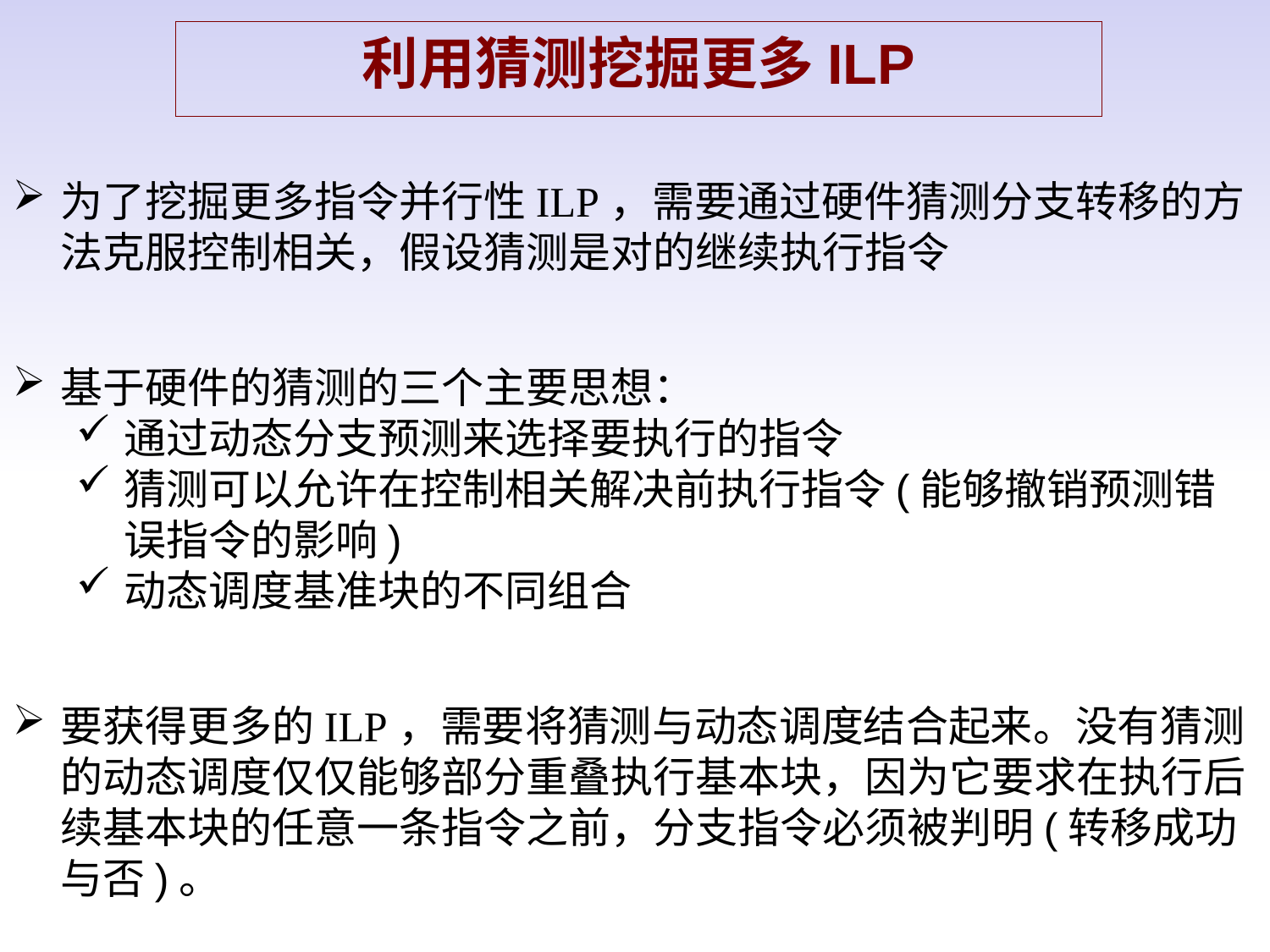

利用猜测挖掘更多ILP
为了挖掘更多指令并行性ILP，需要通过硬件猜测分支转移的方法克服控制相关，假设猜测是对的继续执行指令

基于硬件的猜测的三个主要思想：
通过动态分支预测来选择要执行的指令
猜测可以允许在控制相关解决前执行指令(能够撤销预测错误指令的影响)
动态调度基准块的不同组合

要获得更多的ILP，需要将猜测与动态调度结合起来。没有猜测的动态调度仅仅能够部分重叠执行基本块，因为它要求在执行后续基本块的任意一条指令之前，分支指令必须被判明(转移成功与否)。